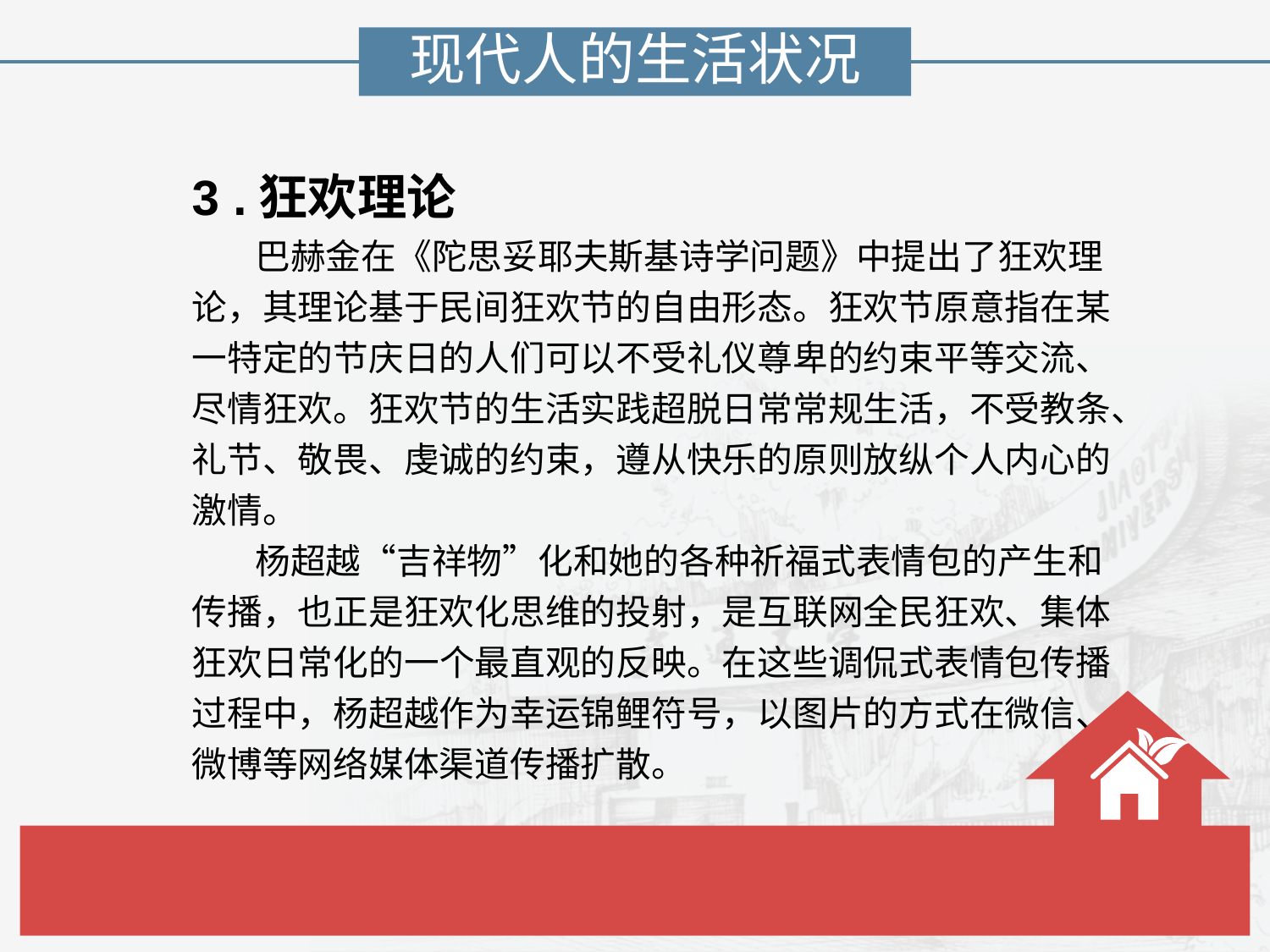

现代人的生活状况
3 .狂欢理论
       巴赫金在《陀思妥耶夫斯基诗学问题》中提出了狂欢理论，其理论基于民间狂欢节的自由形态。狂欢节原意指在某一特定的节庆日的人们可以不受礼仪尊卑的约束平等交流、尽情狂欢。狂欢节的生活实践超脱日常常规生活，不受教条、礼节、敬畏、虔诚的约束，遵从快乐的原则放纵个人内心的激情。
       杨超越“吉祥物”化和她的各种祈福式表情包的产生和传播，也正是狂欢化思维的投射，是互联网全民狂欢、集体狂欢日常化的一个最直观的反映。在这些调侃式表情包传播过程中，杨超越作为幸运锦鲤符号，以图片的方式在微信、微博等网络媒体渠道传播扩散。